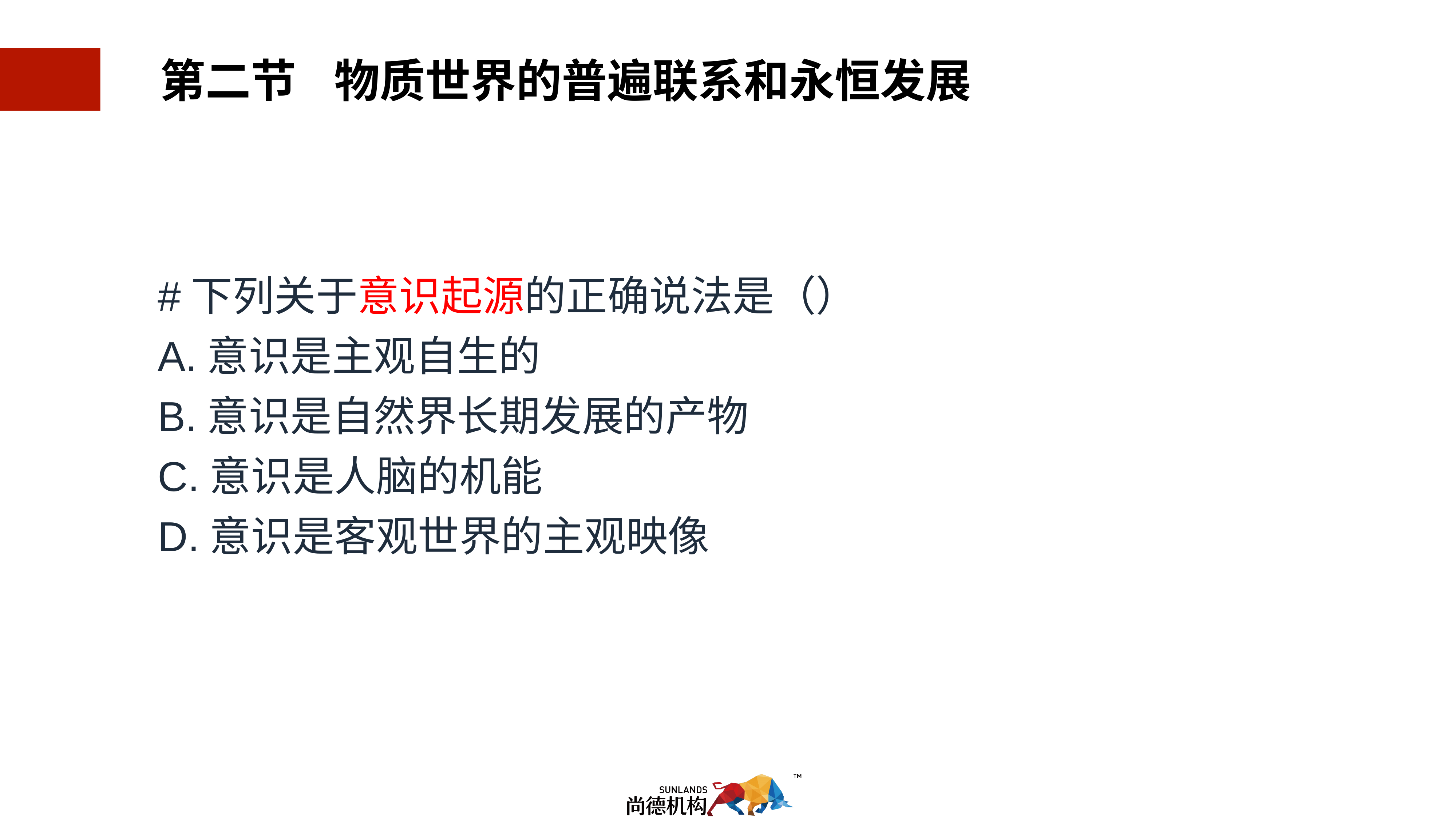

#下列关于意识起源的正确说法是（）
A.意识是主观自生的
B.意识是自然界长期发展的产物
C.意识是人脑的机能
D.意识是客观世界的主观映像